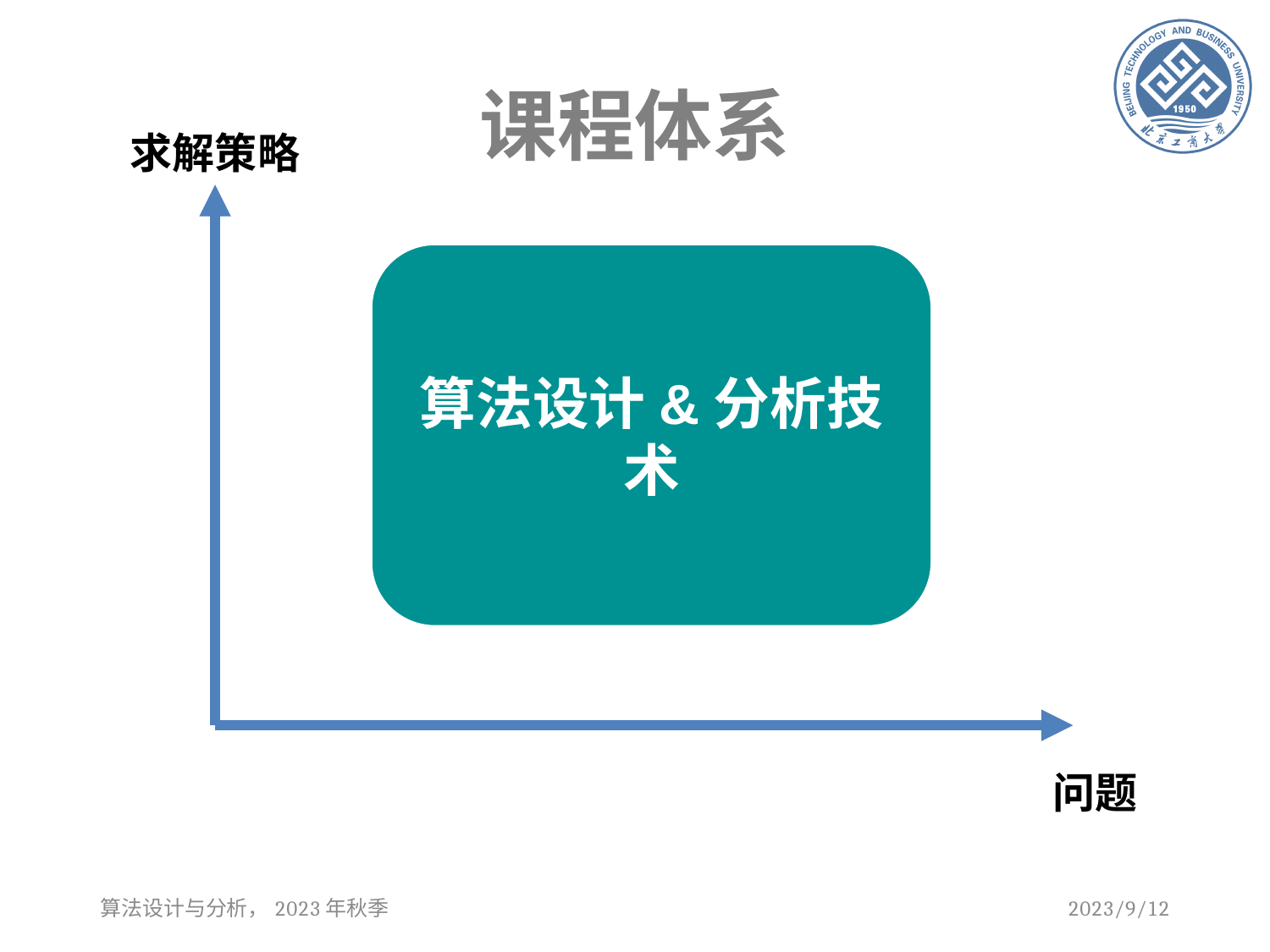

# 课程体系
求解策略
算法设计&分析技术
问题
算法设计与分析，2023年秋季
2023/9/12